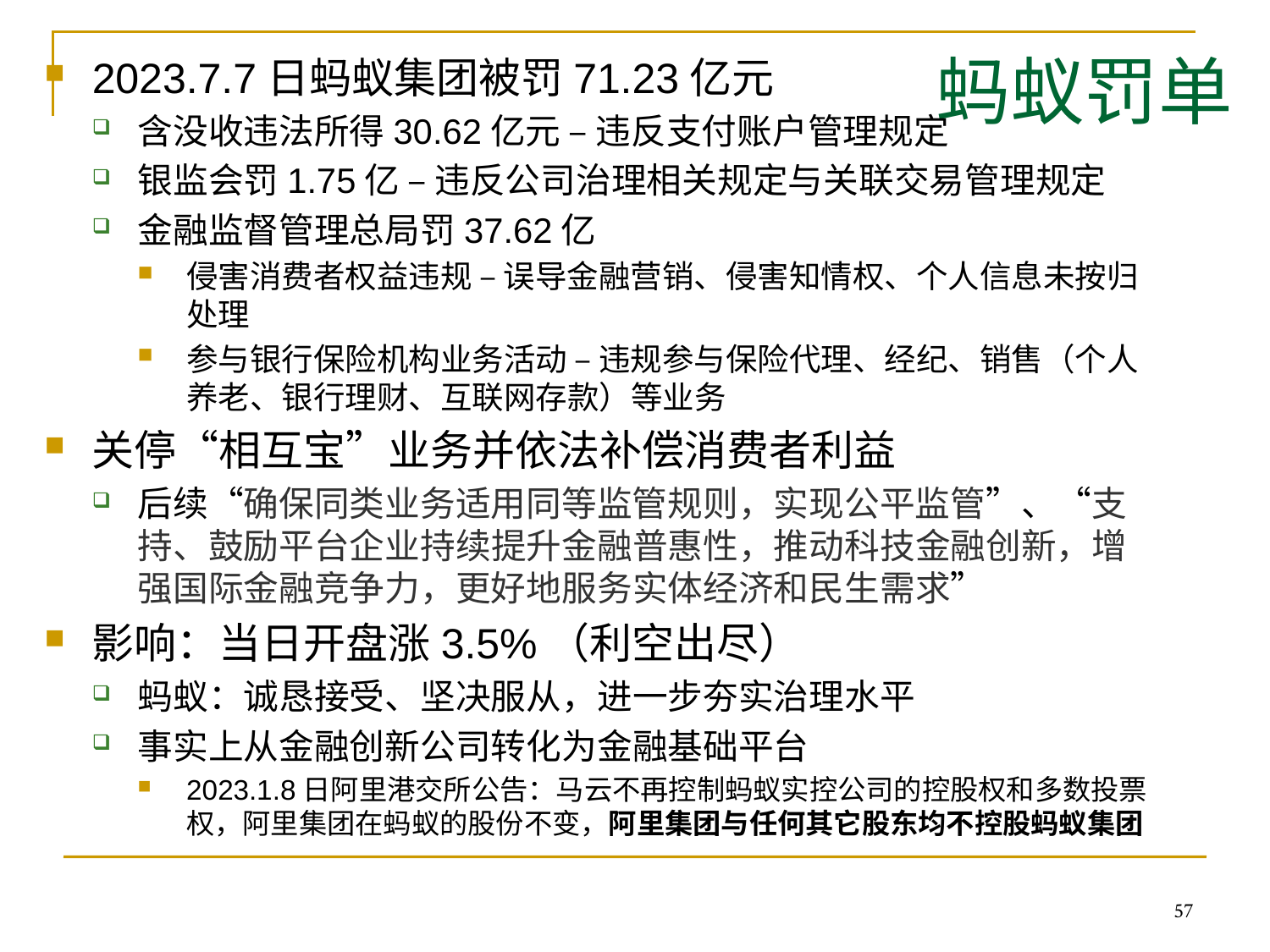

# 蚂蚁罚单
2023.7.7日蚂蚁集团被罚71.23亿元
含没收违法所得30.62亿元 – 违反支付账户管理规定
银监会罚1.75亿 – 违反公司治理相关规定与关联交易管理规定
金融监督管理总局罚37.62亿
侵害消费者权益违规 – 误导金融营销、侵害知情权、个人信息未按归处理
参与银行保险机构业务活动 – 违规参与保险代理、经纪、销售（个人养老、银行理财、互联网存款）等业务
关停“相互宝”业务并依法补偿消费者利益
后续“确保同类业务适用同等监管规则，实现公平监管”、“支持、鼓励平台企业持续提升金融普惠性，推动科技金融创新，增强国际金融竞争力，更好地服务实体经济和民生需求”
影响：当日开盘涨3.5%（利空出尽）
蚂蚁：诚恳接受、坚决服从，进一步夯实治理水平
事实上从金融创新公司转化为金融基础平台
2023.1.8日阿里港交所公告：马云不再控制蚂蚁实控公司的控股权和多数投票权，阿里集团在蚂蚁的股份不变，阿里集团与任何其它股东均不控股蚂蚁集团
57